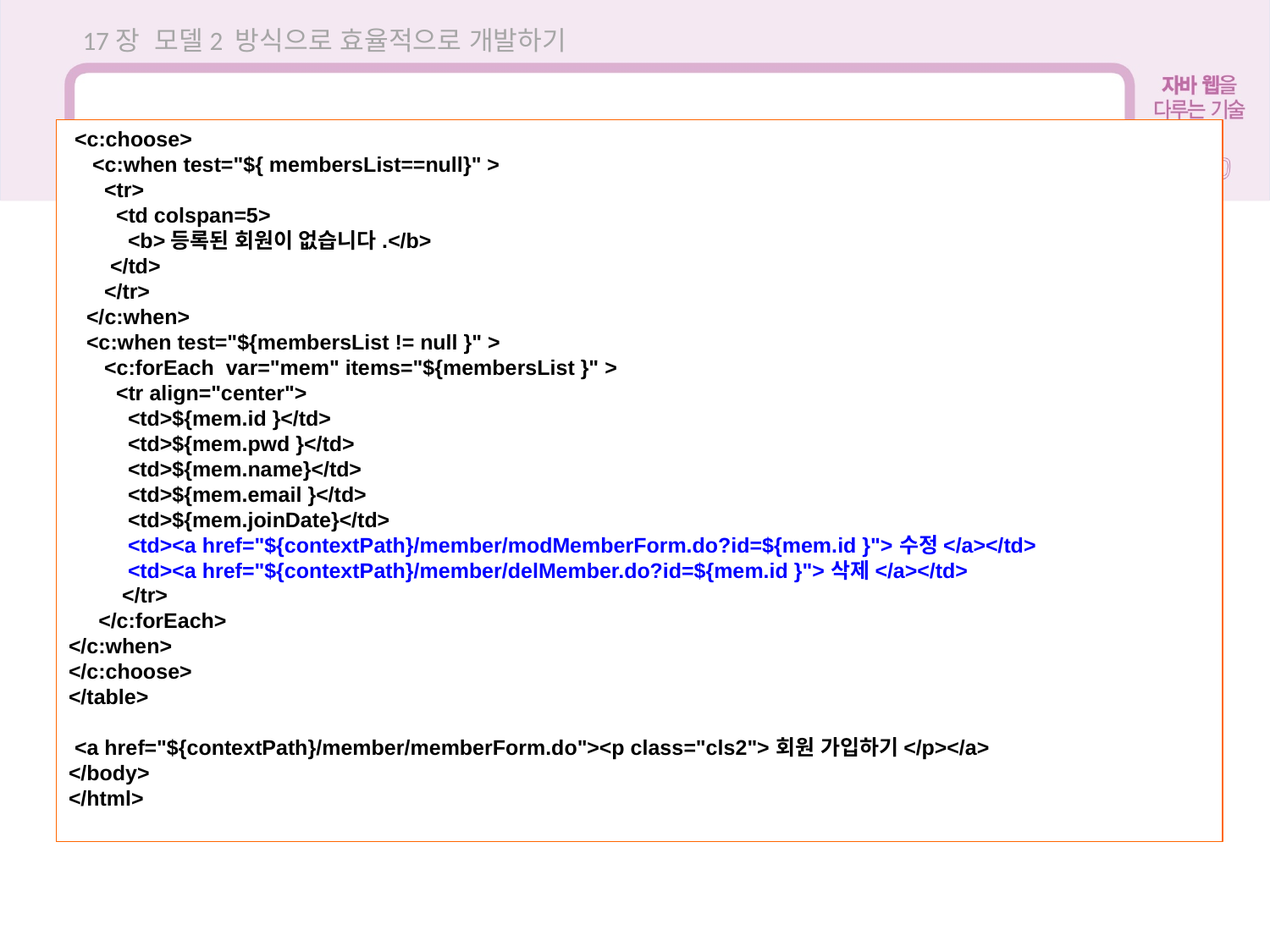

17장  모델2 방식으로 효율적으로 개발하기
 <c:choose>
    <c:when test="${ membersList==null}" >
      <tr>
        <td colspan=5>
          <b>등록된 회원이 없습니다.</b>
       </td>
      </tr>
   </c:when>
   <c:when test="${membersList != null }" >
      <c:forEach  var="mem" items="${membersList }" >
        <tr align="center">
          <td>${mem.id }</td>
          <td>${mem.pwd }</td>
          <td>${mem.name}</td>
          <td>${mem.email }</td>
          <td>${mem.joinDate}</td>
          <td><a href="${contextPath}/member/modMemberForm.do?id=${mem.id }">수정</a></td>
          <td><a href="${contextPath}/member/delMember.do?id=${mem.id }">삭제</a></td>
         </tr>
     </c:forEach>
</c:when>
</c:choose>
</table>

 <a href="${contextPath}/member/memberForm.do"><p class="cls2">회원 가입하기</p></a>
</body>
</html>